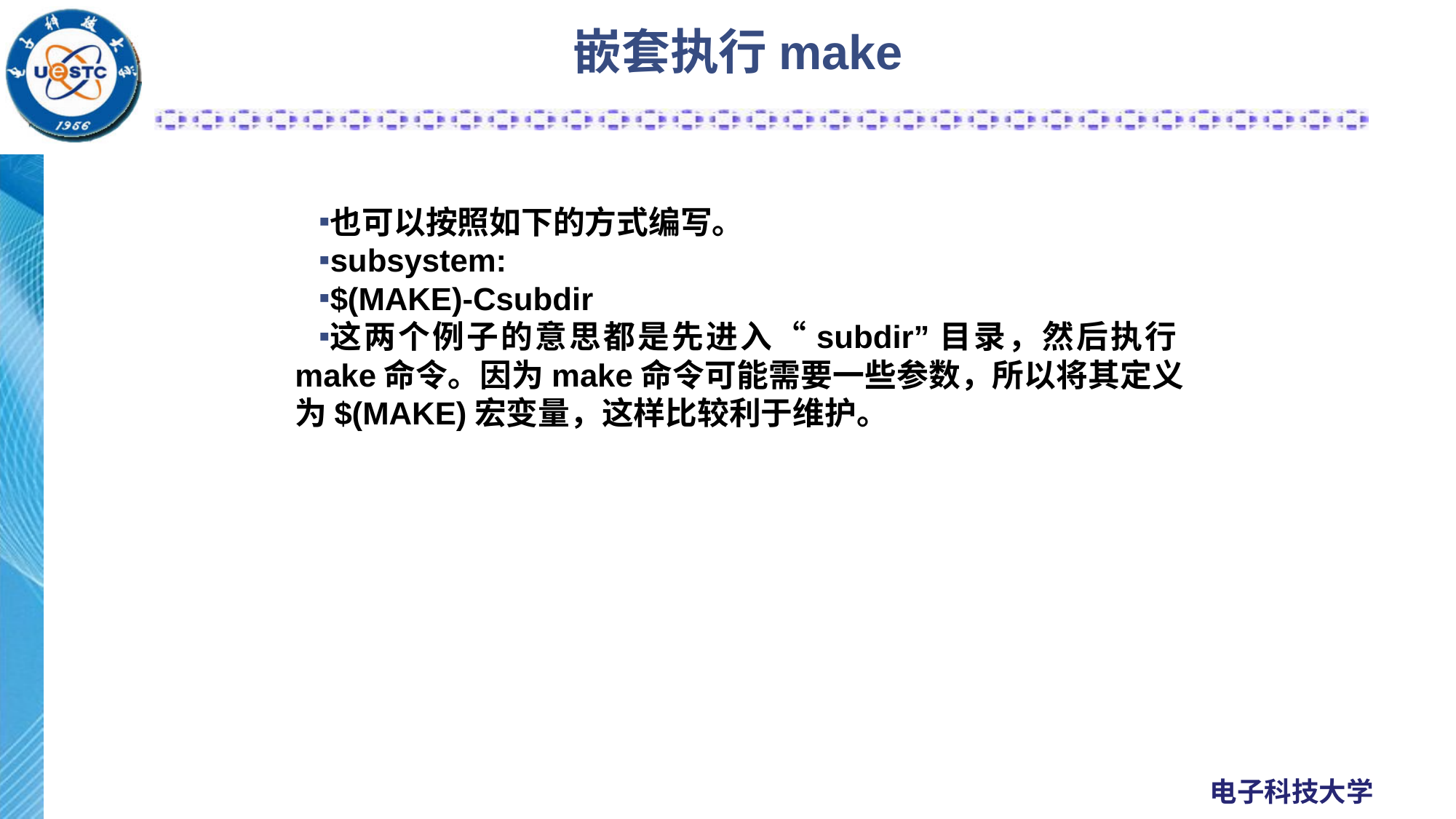

# 嵌套执行make
也可以按照如下的方式编写。
subsystem:
$(MAKE)-Csubdir
这两个例子的意思都是先进入“subdir”目录，然后执行make命令。因为make命令可能需要一些参数，所以将其定义为$(MAKE)宏变量，这样比较利于维护。